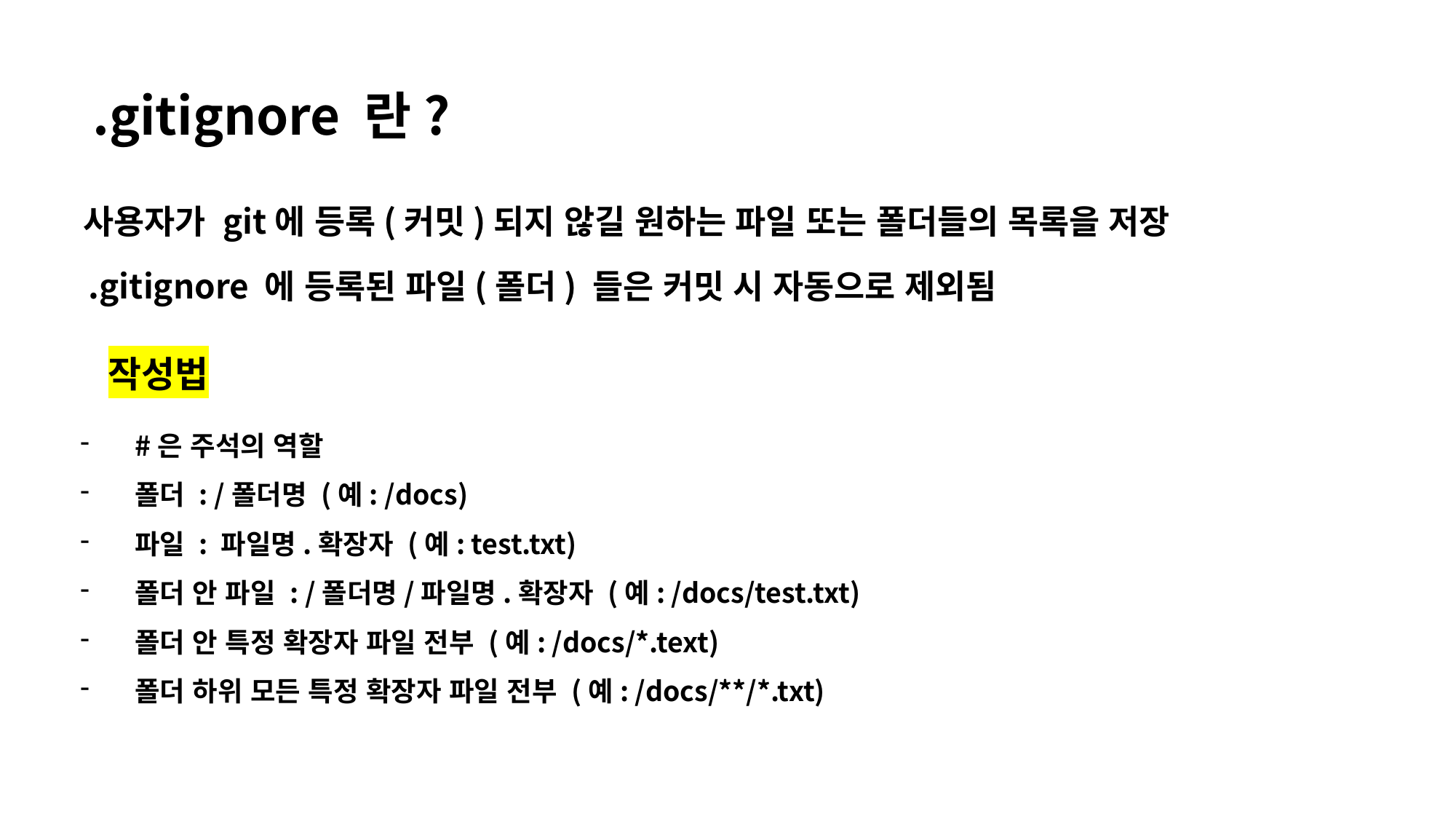

.gitignore 란?
사용자가 git에 등록(커밋)되지 않길 원하는 파일 또는 폴더들의 목록을 저장
.gitignore 에 등록된 파일(폴더) 들은 커밋 시 자동으로 제외됨
작성법
#은 주석의 역할
폴더 : /폴더명 (예: /docs)
파일 : 파일명.확장자 (예: test.txt)
폴더 안 파일 : /폴더명/파일명.확장자 (예: /docs/test.txt)
폴더 안 특정 확장자 파일 전부 (예: /docs/*.text)
폴더 하위 모든 특정 확장자 파일 전부 (예: /docs/**/*.txt)